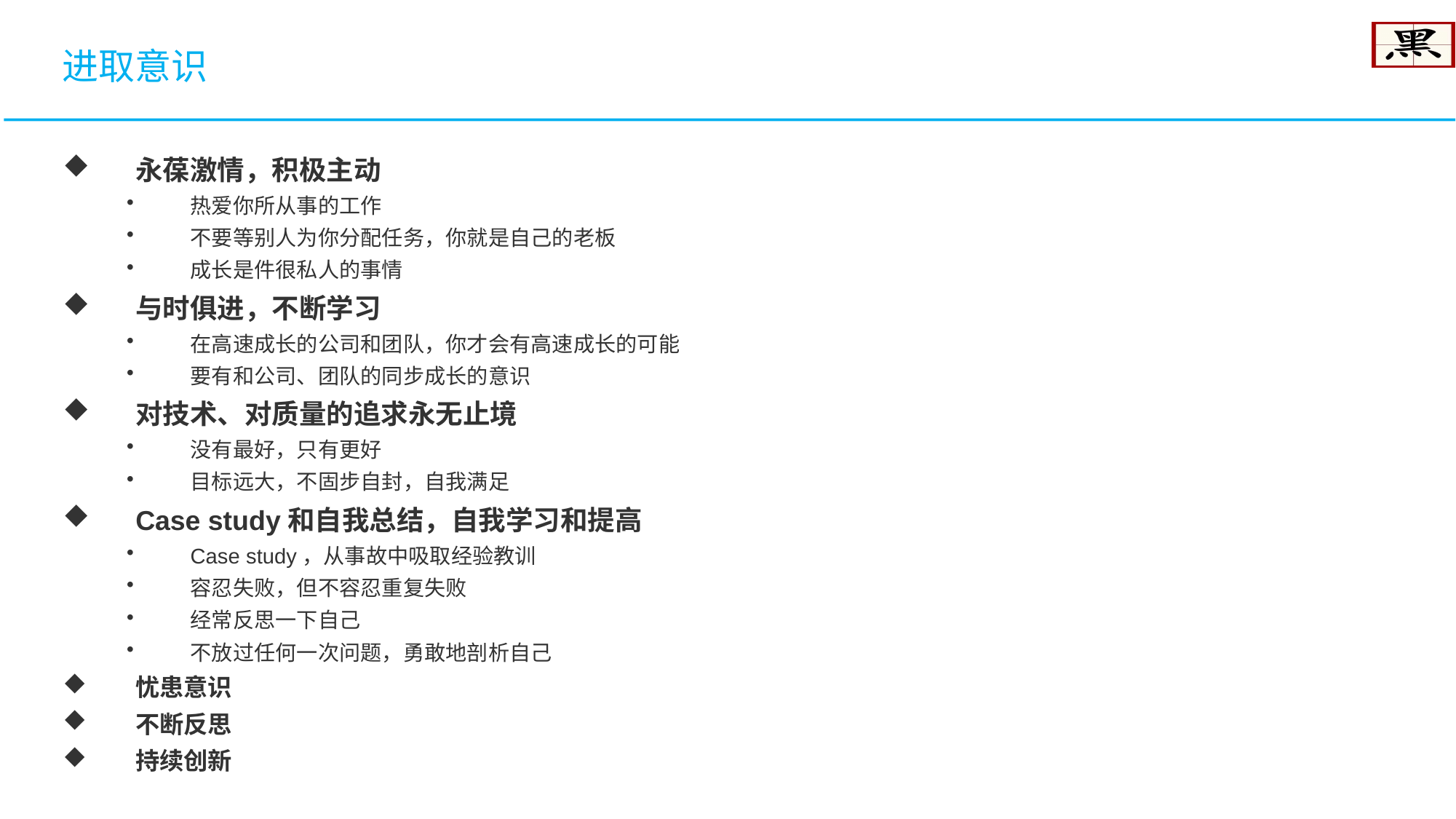

进取意识
永葆激情，积极主动
热爱你所从事的工作
不要等别人为你分配任务，你就是自己的老板
成长是件很私人的事情
与时俱进，不断学习
在高速成长的公司和团队，你才会有高速成长的可能
要有和公司、团队的同步成长的意识
对技术、对质量的追求永无止境
没有最好，只有更好
目标远大，不固步自封，自我满足
Case study和自我总结，自我学习和提高
Case study，从事故中吸取经验教训
容忍失败，但不容忍重复失败
经常反思一下自己
不放过任何一次问题，勇敢地剖析自己
忧患意识
不断反思
持续创新